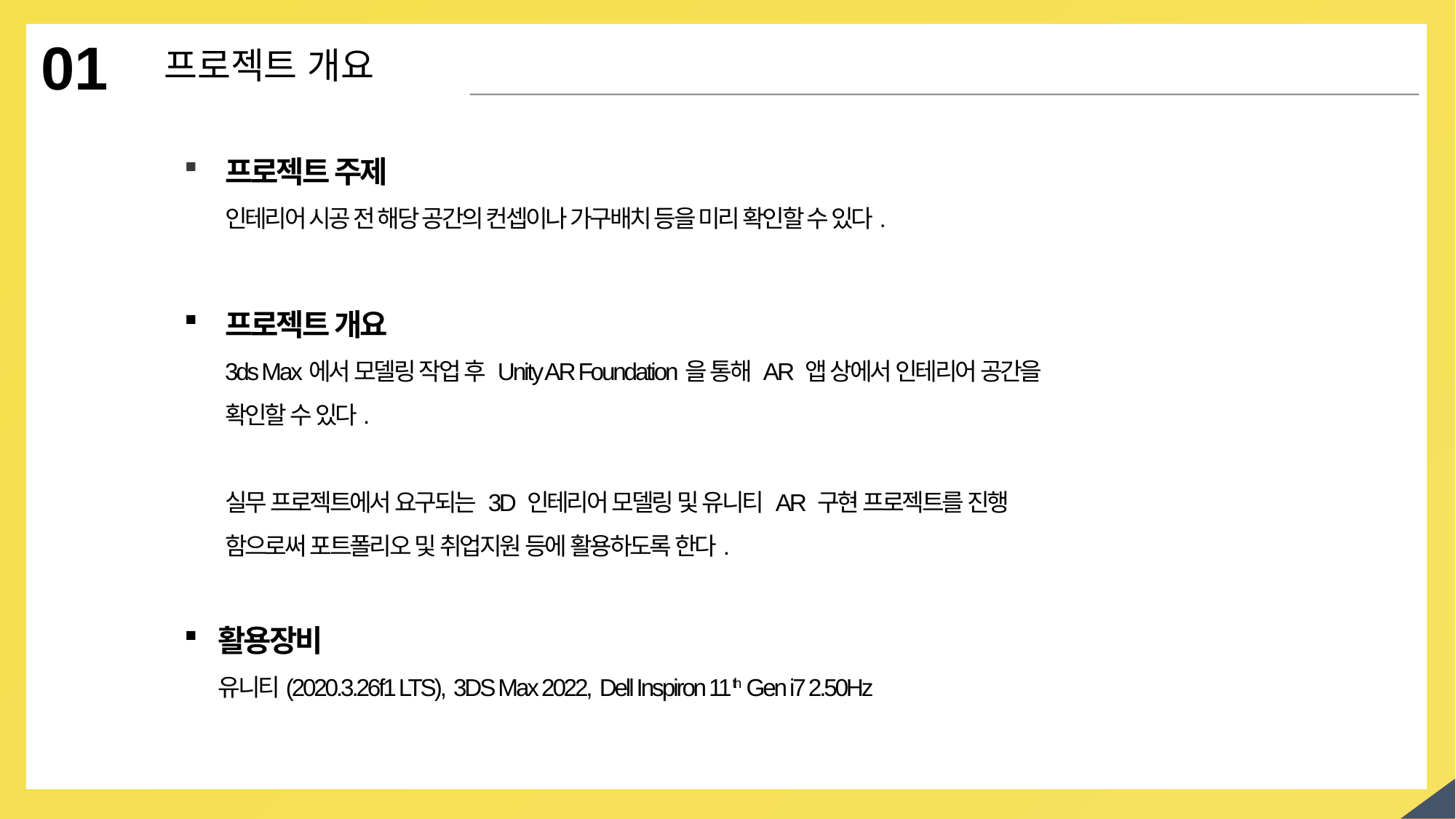

01

프로젝트 개요

프로젝트 주제
인테리어 시공 전 해당 공간의 컨셉이나 가구배치 등을 미리 확인할 수 있다.

프로젝트 개요
3ds Max에서 모델링 작업 후 Unity AR Foundation을 통해 AR 앱 상에서 인테리어 공간을 확인할 수 있다.
실무 프로젝트에서 요구되는 3D 인테리어 모델링 및 유니티 AR 구현 프로젝트를 진행 함으로써 포트폴리오 및 취업지원 등에 활용하도록 한다.

활용장비
유니티(2020.3.26f1 LTS),  3DS Max 2022,  Dell Inspiron 11th Gen i7 2.50Hz